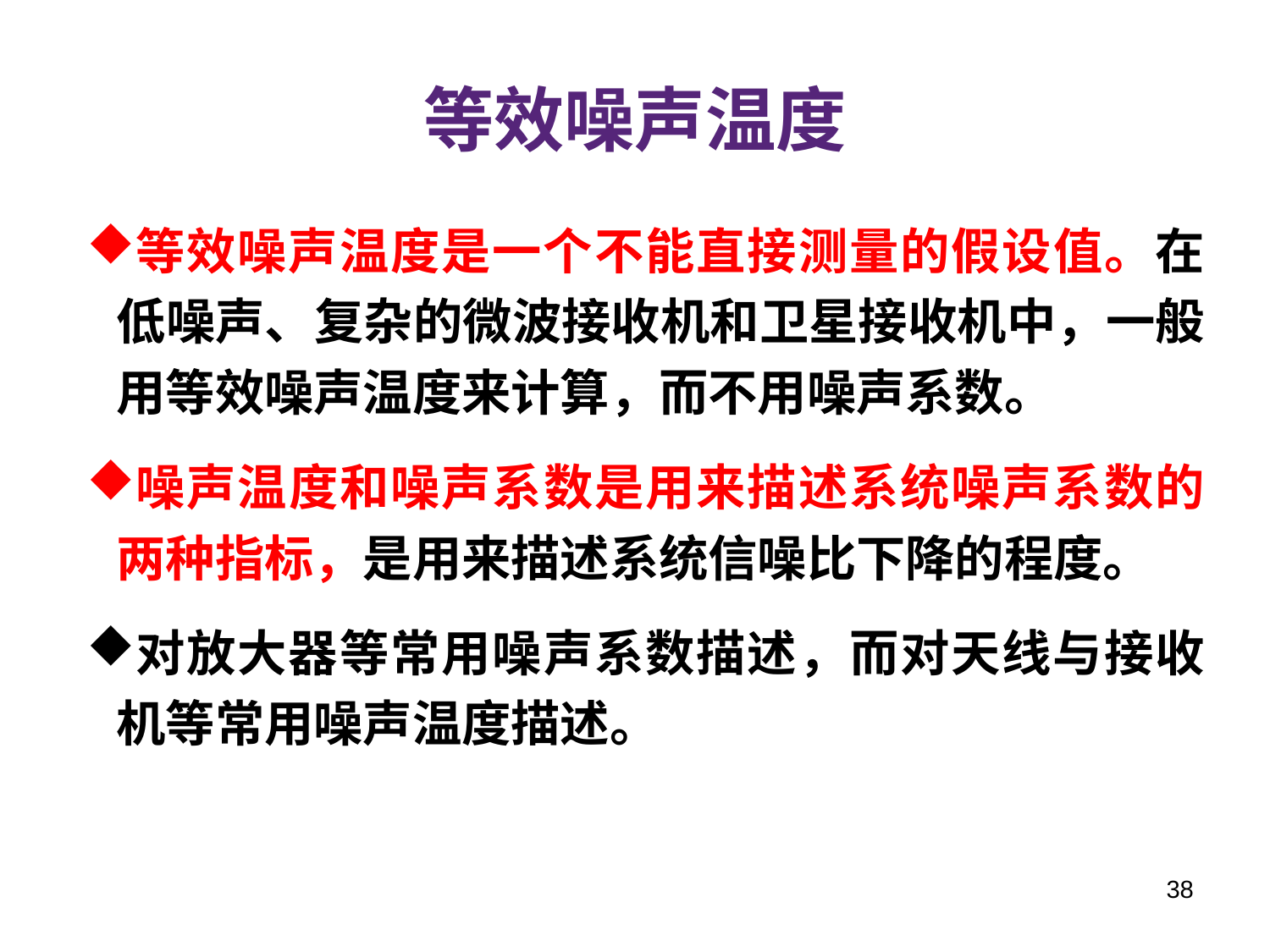

# 等效噪声温度
等效噪声温度是一个不能直接测量的假设值。在低噪声、复杂的微波接收机和卫星接收机中，一般用等效噪声温度来计算，而不用噪声系数。
噪声温度和噪声系数是用来描述系统噪声系数的两种指标，是用来描述系统信噪比下降的程度。
对放大器等常用噪声系数描述，而对天线与接收机等常用噪声温度描述。
38